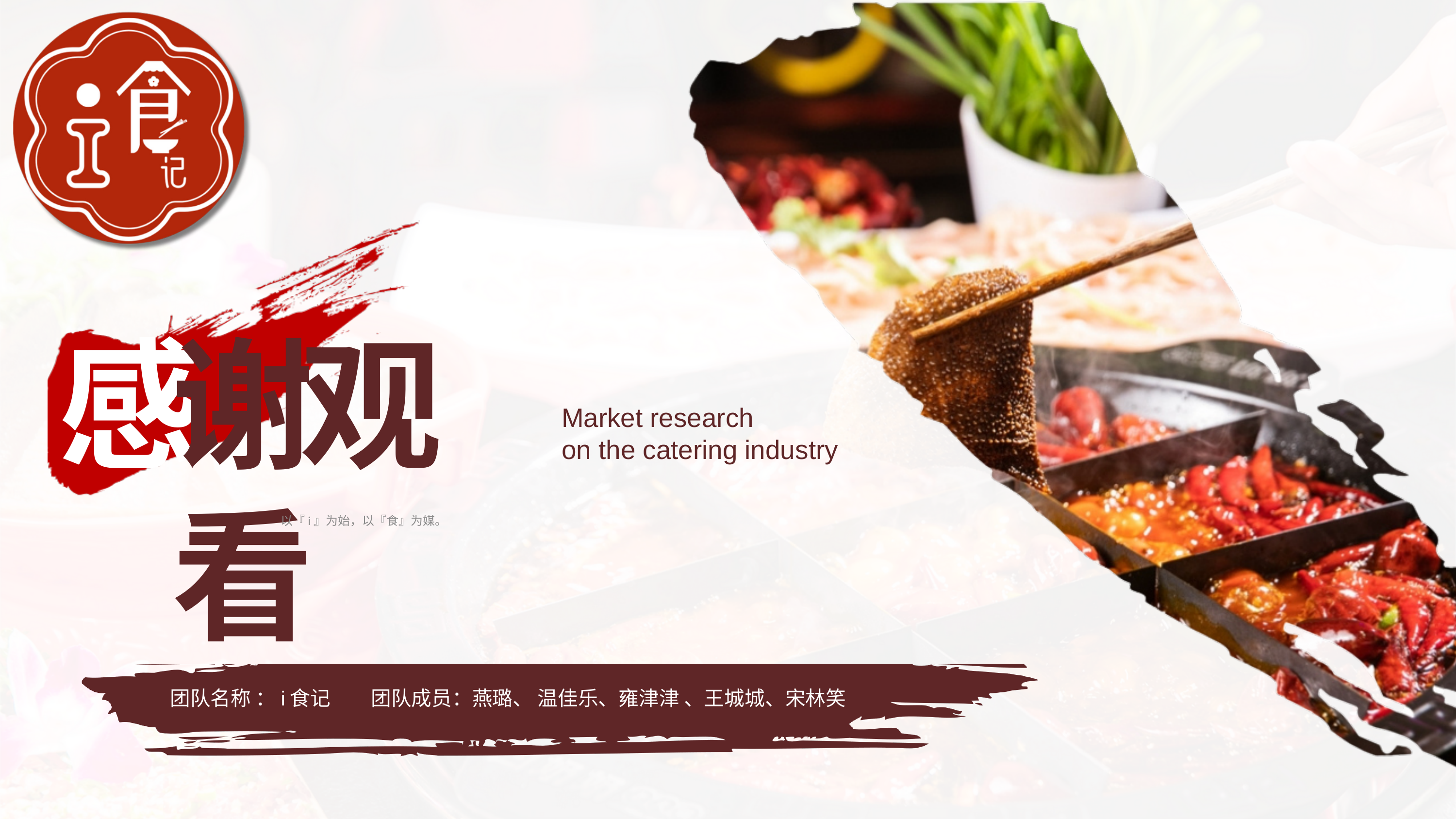

感
谢观看
Market research
on the catering industry
以『i』为始，以『食』为媒。

团队名称 ：i食记         团队成员：燕璐、 温佳乐、雍津津 、王城城、宋林笑